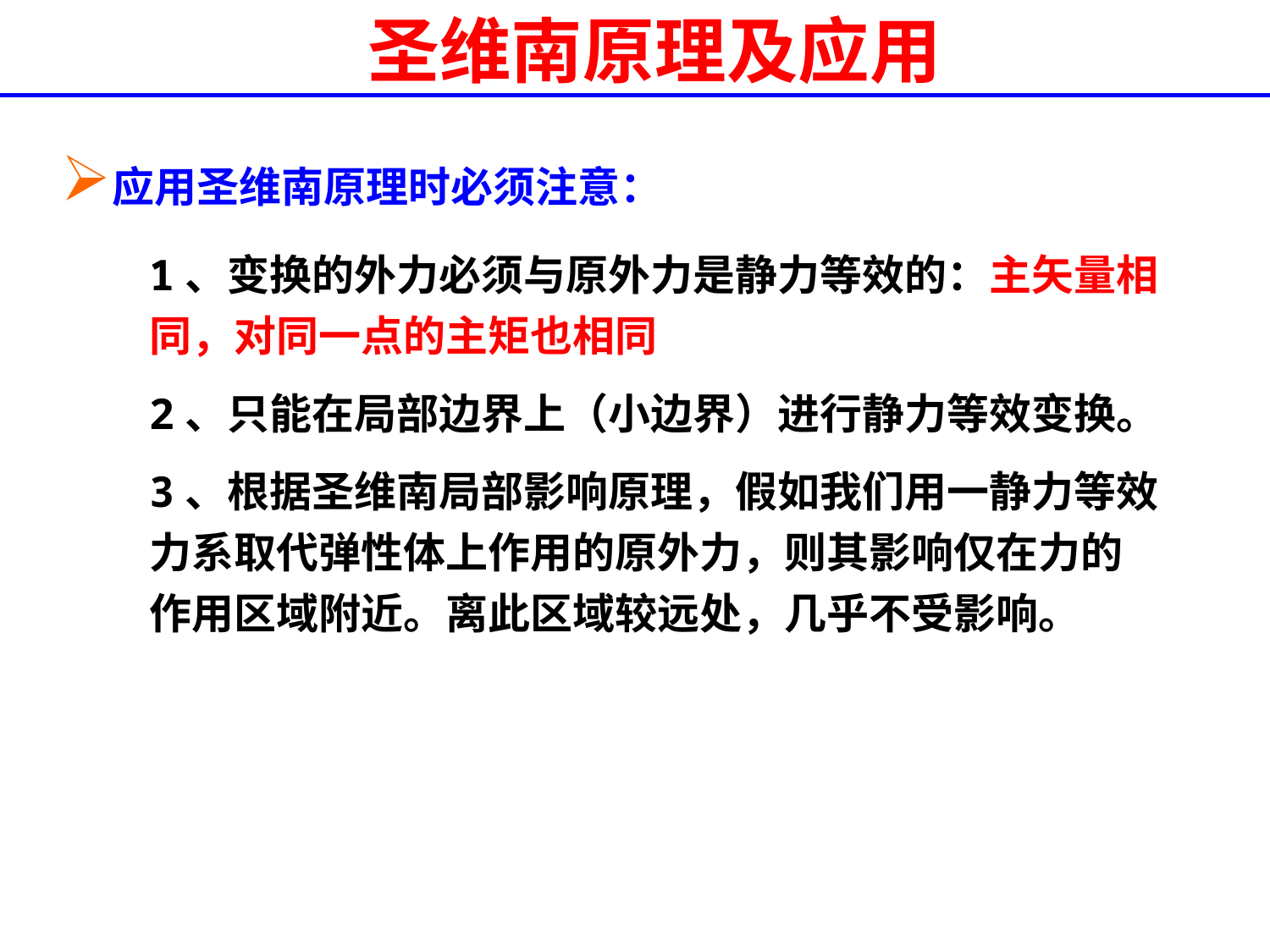

# 圣维南原理及应用
应用圣维南原理时必须注意：
1、变换的外力必须与原外力是静力等效的：主矢量相同，对同一点的主矩也相同
2、只能在局部边界上（小边界）进行静力等效变换。
3、根据圣维南局部影响原理，假如我们用一静力等效力系取代弹性体上作用的原外力，则其影响仅在力的作用区域附近。离此区域较远处，几乎不受影响。